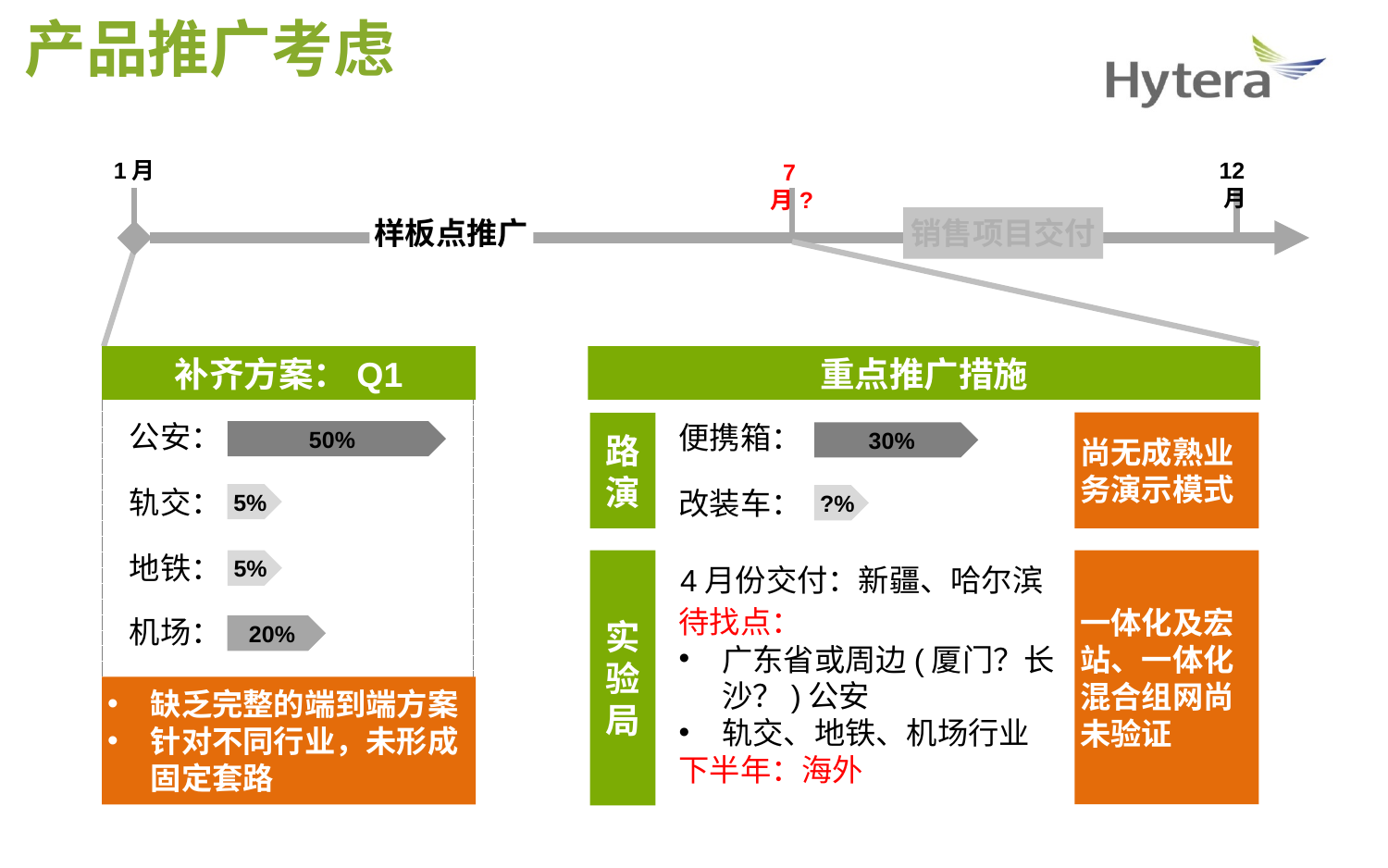

产品推广考虑
1月
12月
7月?
样板点推广
销售项目交付

补齐方案：Q1
重点推广措施

公安：
便携箱：
尚无成熟业务演示模式
路演
50%
30%
12月
9月至今
轨交：
改装车：
5%
?%
地铁：
5%
一体化及宏站、一体化混合组网尚未验证
实验局
4月份交付：新疆、哈尔滨
待找点：
广东省或周边(厦门？长沙？)公安
轨交、地铁、机场行业
下半年：海外
机场：
20%
缺乏完整的端到端方案
针对不同行业，未形成固定套路